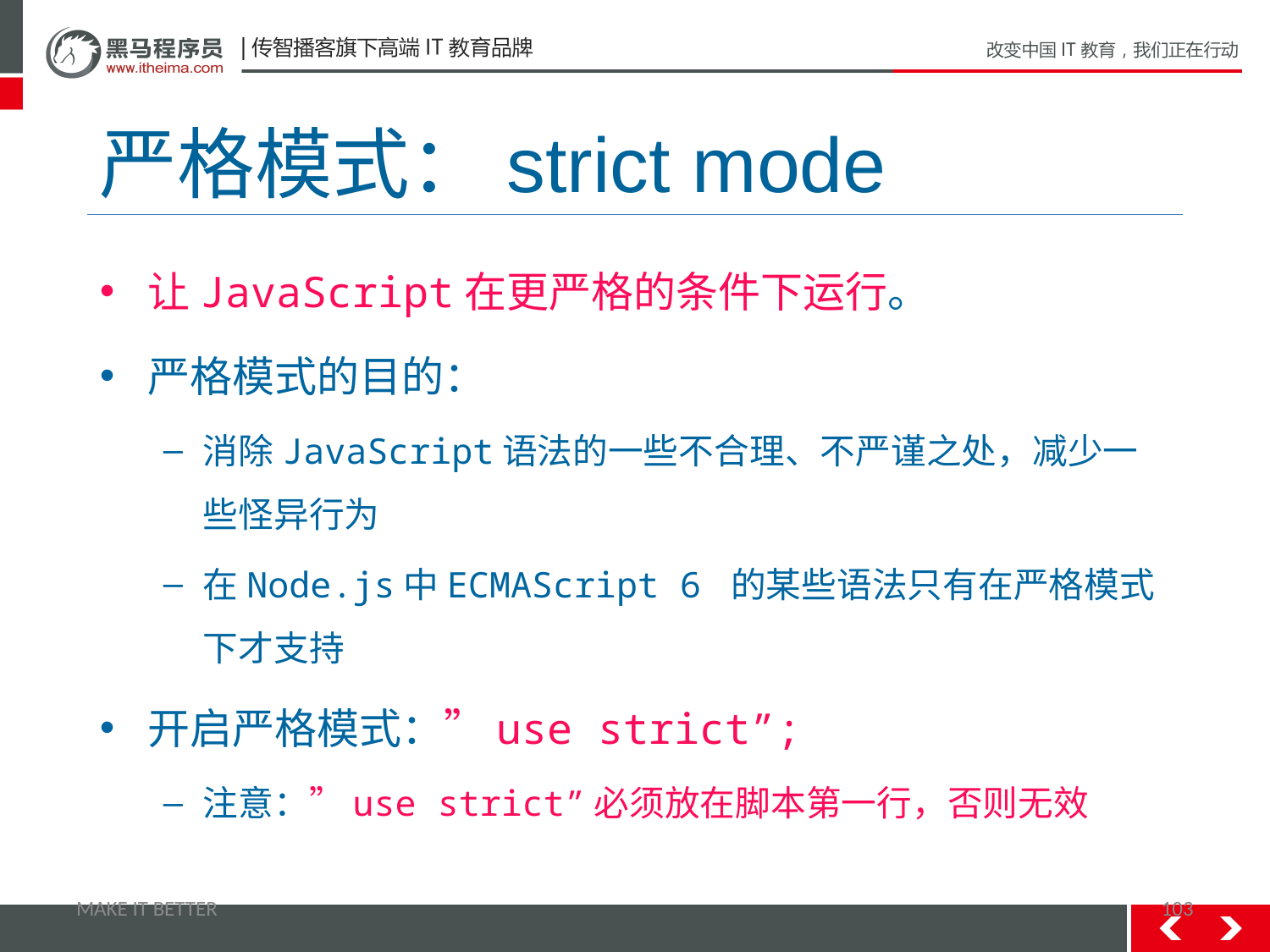

# 严格模式：strict mode
让JavaScript在更严格的条件下运行。
严格模式的目的：
消除JavaScript语法的一些不合理、不严谨之处，减少一些怪异行为
在Node.js中ECMAScript 6 的某些语法只有在严格模式下才支持
开启严格模式：”use strict”;
注意：”use strict”必须放在脚本第一行，否则无效
MAKE IT BETTER
103